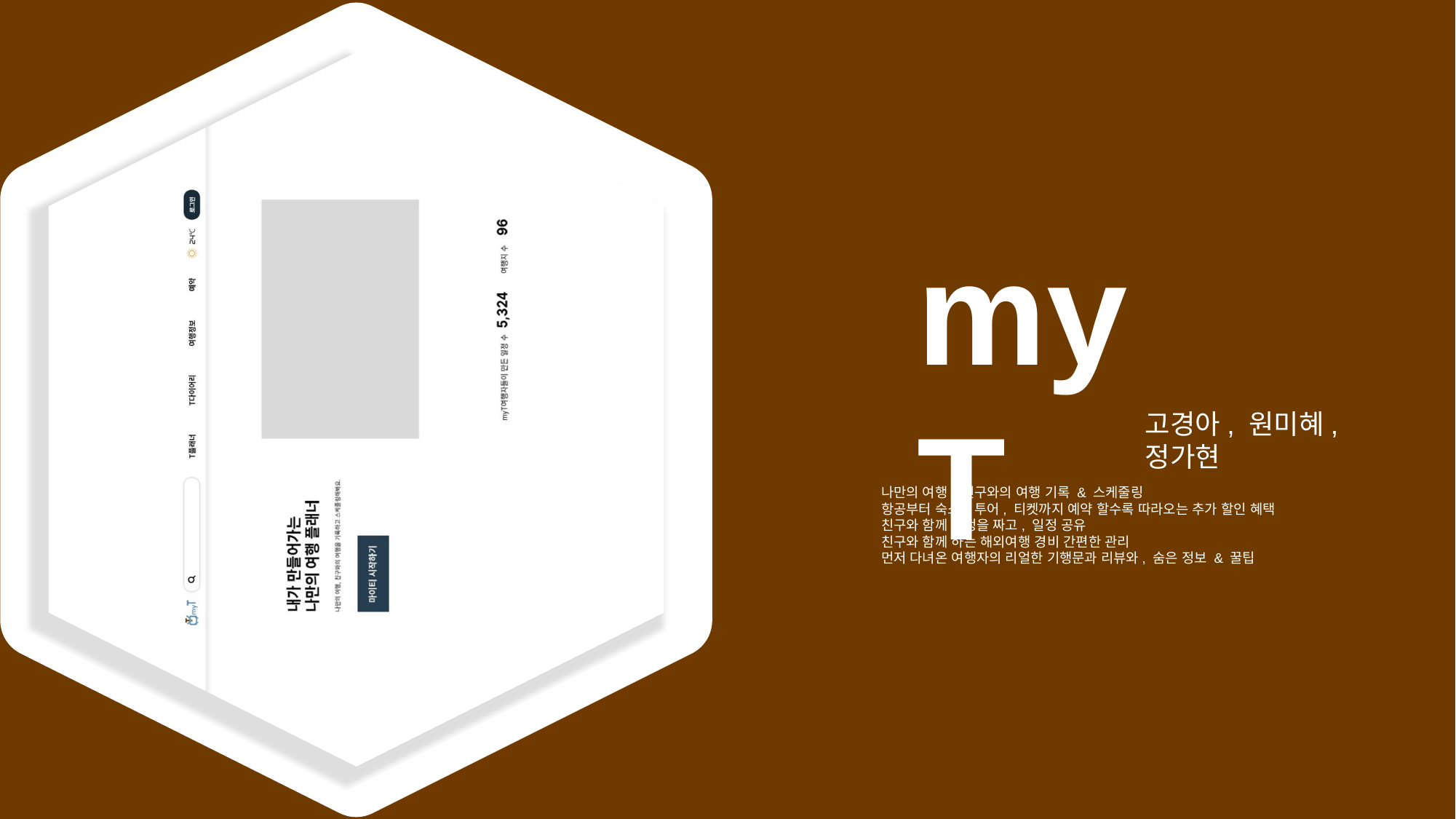

myT
고경아, 원미혜, 정가현
나만의 여행, 친구와의 여행 기록 & 스케줄링
항공부터 숙소, 투어, 티켓까지 예약 할수록 따라오는 추가 할인 혜택
친구와 함께 일정을 짜고, 일정 공유
친구와 함께 하는 해외여행 경비 간편한 관리
먼저 다녀온 여행자의 리얼한 기행문과 리뷰와, 숨은 정보 & 꿀팁